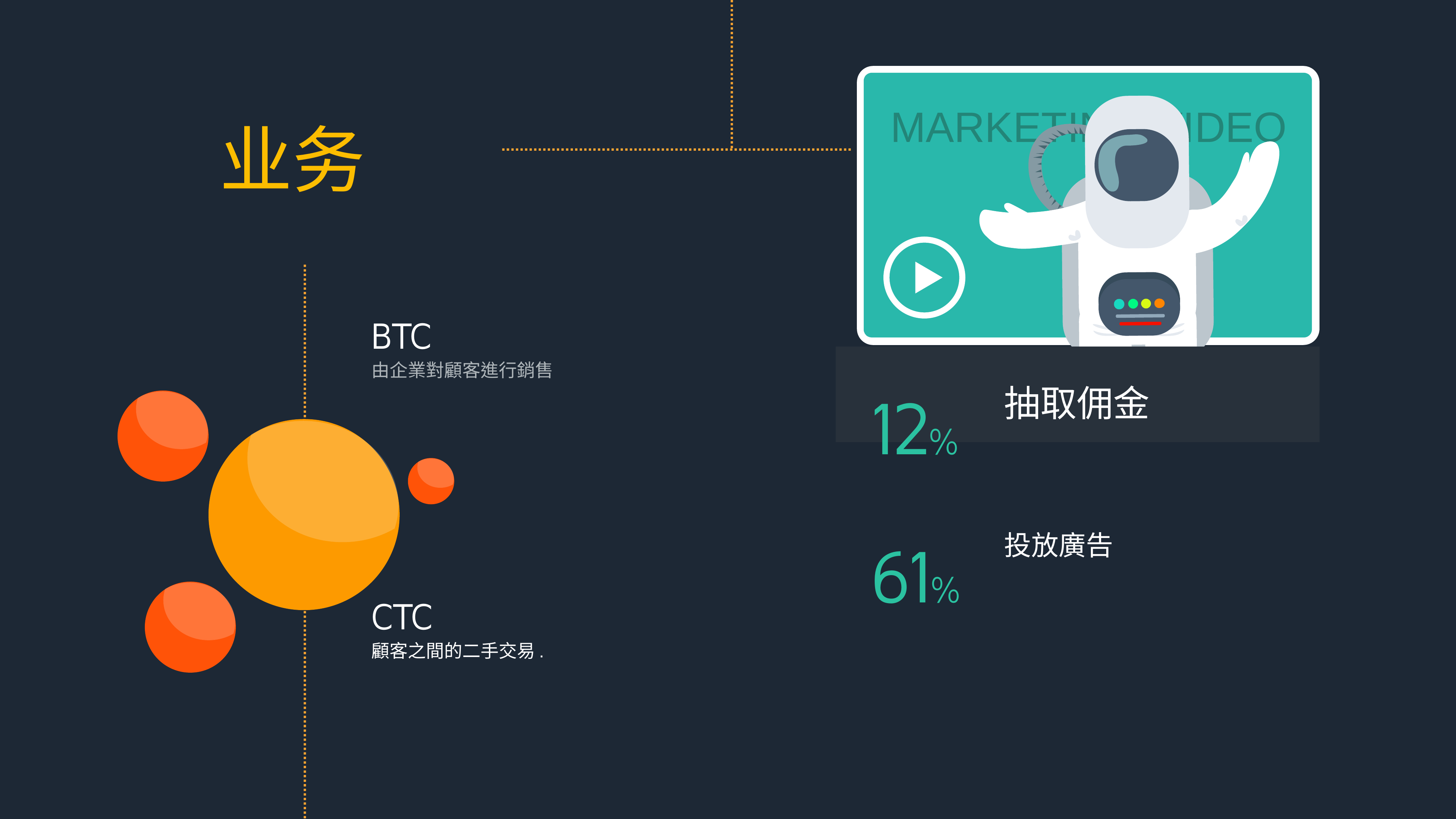

MARKETING VIDEO

业务

BTC
由企業對顧客進行銷售
抽取佣金
12%

投放廣告
61%

CTC
顧客之間的二手交易.